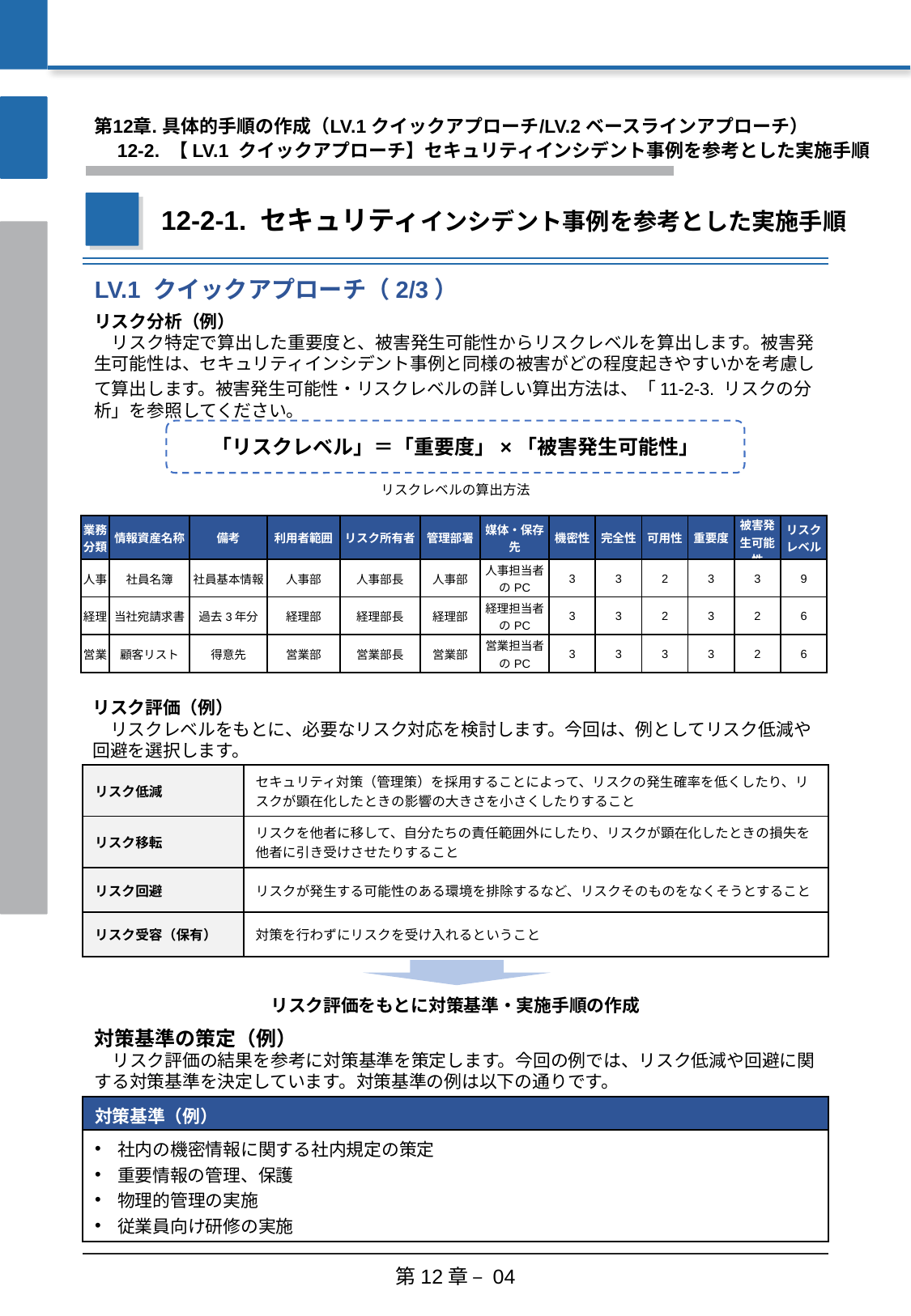

第12章. 具体的手順の作成（LV.1 クイックアプローチ/LV.2 ベースラインアプローチ）
　12-2. 【LV.1 クイックアプローチ】セキュリティインシデント事例を参考とした実施手順
12-2-1. セキュリティインシデント事例を参考とした実施手順
LV.1 クイックアプローチ（2/3）
リスク分析（例）
　リスク特定で算出した重要度と、被害発生可能性からリスクレベルを算出します。被害発生可能性は、セキュリティインシデント事例と同様の被害がどの程度起きやすいかを考慮して算出します。被害発生可能性・リスクレベルの詳しい算出方法は、「11-2-3. リスクの分析」を参照してください。
「リスクレベル」＝「重要度」×「被害発生可能性」
リスクレベルの算出方法
| 業務 分類 | 情報資産名称 | 備考 | 利用者範囲 | リスク所有者 | 管理部署 | 媒体・保存先 | 機密性 | 完全性 | 可用性 | 重要度 | 被害発生可能性 | リスクレベル |
| --- | --- | --- | --- | --- | --- | --- | --- | --- | --- | --- | --- | --- |
| 人事 | 社員名簿 | 社員基本情報 | 人事部 | 人事部長 | 人事部 | 人事担当者のPC | 3 | 3 | 2 | 3 | 3 | 9 |
| 経理 | 当社宛請求書 | 過去3年分 | 経理部 | 経理部長 | 経理部 | 経理担当者のPC | 3 | 3 | 2 | 3 | 2 | 6 |
| 営業 | 顧客リスト | 得意先 | 営業部 | 営業部長 | 営業部 | 営業担当者のPC | 3 | 3 | 3 | 3 | 2 | 6 |
リスク評価（例）
　リスクレベルをもとに、必要なリスク対応を検討します。今回は、例としてリスク低減や回避を選択します。
| リスク低減 | セキュリティ対策（管理策）を採用することによって、リスクの発生確率を低くしたり、リスクが顕在化したときの影響の大きさを小さくしたりすること |
| --- | --- |
| リスク移転 | リスクを他者に移して、自分たちの責任範囲外にしたり、リスクが顕在化したときの損失を他者に引き受けさせたりすること |
| リスク回避 | リスクが発生する可能性のある環境を排除するなど、リスクそのものをなくそうとすること |
| リスク受容（保有） | 対策を行わずにリスクを受け入れるということ |

リスク評価をもとに対策基準・実施手順の作成
対策基準の策定（例）
　リスク評価の結果を参考に対策基準を策定します。今回の例では、リスク低減や回避に関する対策基準を決定しています。対策基準の例は以下の通りです。
| 対策基準（例） |
| --- |
| 社内の機密情報に関する社内規定の策定 重要情報の管理、保護 物理的管理の実施 従業員向け研修の実施 |
第12章 – 04